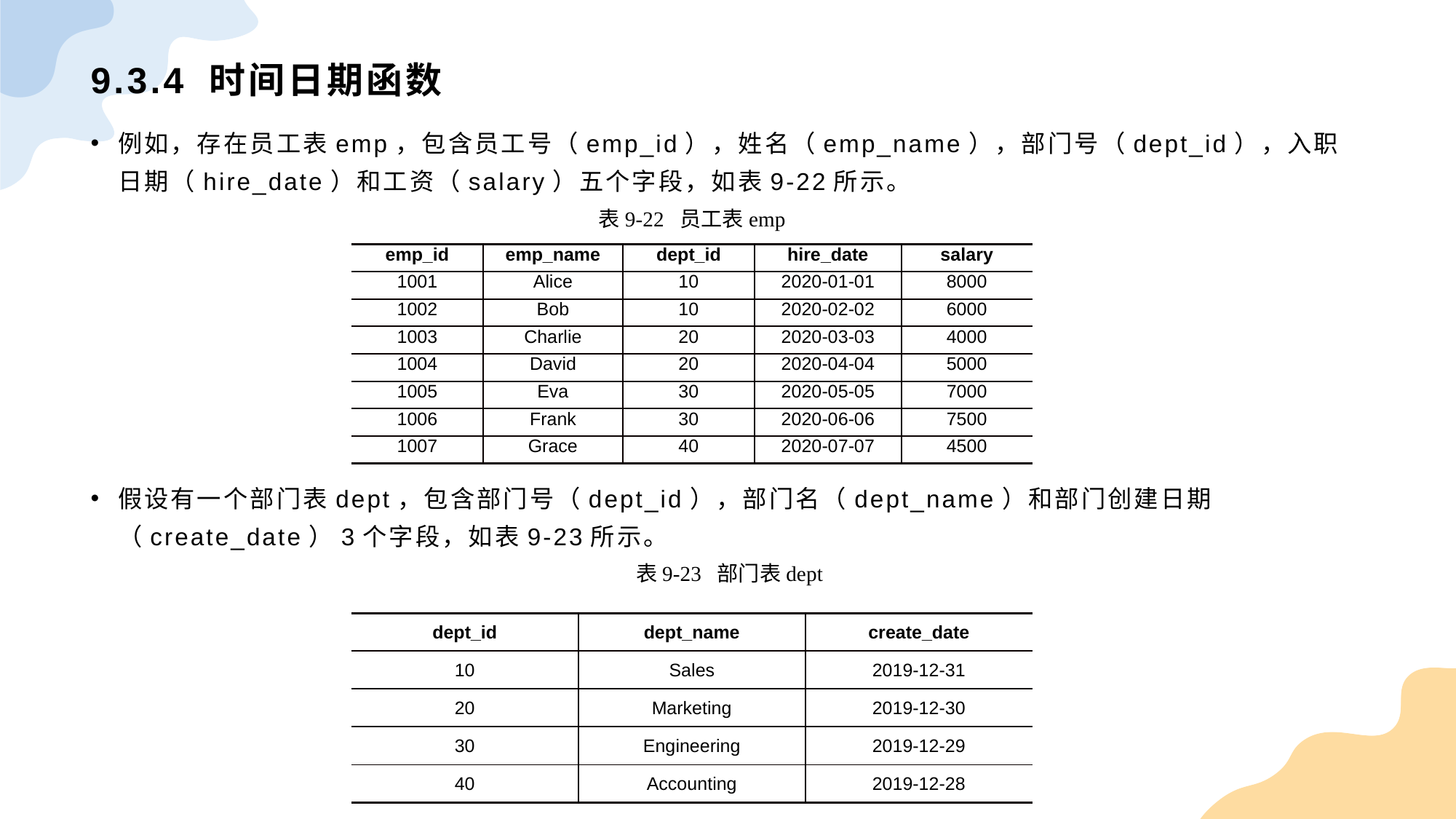

# 9.3.4 时间日期函数
例如，存在员工表emp，包含员工号（emp_id），姓名（emp_name），部门号（dept_id），入职日期（hire_date）和工资（salary）五个字段，如表9-22所示。

假设有一个部门表dept，包含部门号（dept_id），部门名（dept_name）和部门创建日期（create_date）3个字段，如表9-23所示。
表9-22  员工表emp
| emp\_id | emp\_name | dept\_id | hire\_date | salary |
| --- | --- | --- | --- | --- |
| 1001 | Alice | 10 | 2020-01-01 | 8000 |
| 1002 | Bob | 10 | 2020-02-02 | 6000 |
| 1003 | Charlie | 20 | 2020-03-03 | 4000 |
| 1004 | David | 20 | 2020-04-04 | 5000 |
| 1005 | Eva | 30 | 2020-05-05 | 7000 |
| 1006 | Frank | 30 | 2020-06-06 | 7500 |
| 1007 | Grace | 40 | 2020-07-07 | 4500 |
表9-23  部门表dept
| dept\_id | dept\_name | create\_date |
| --- | --- | --- |
| 10 | Sales | 2019-12-31 |
| 20 | Marketing | 2019-12-30 |
| 30 | Engineering | 2019-12-29 |
| 40 | Accounting | 2019-12-28 |